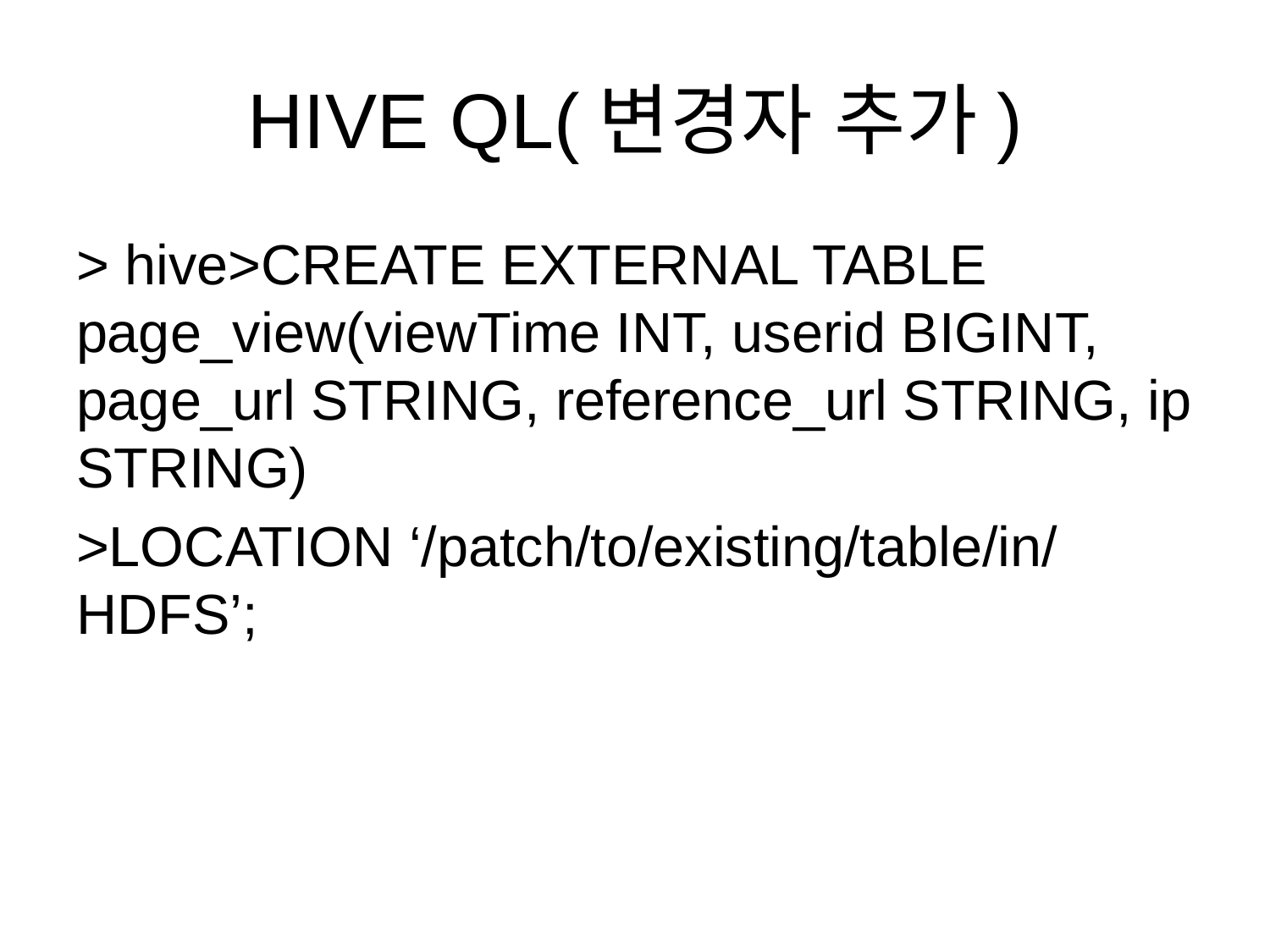

# HIVE QL(변경자 추가)
> hive>CREATE EXTERNAL TABLE page_view(viewTime INT, userid BIGINT, page_url STRING, reference_url STRING, ip STRING)
>LOCATION ‘/patch/to/existing/table/in/HDFS’;